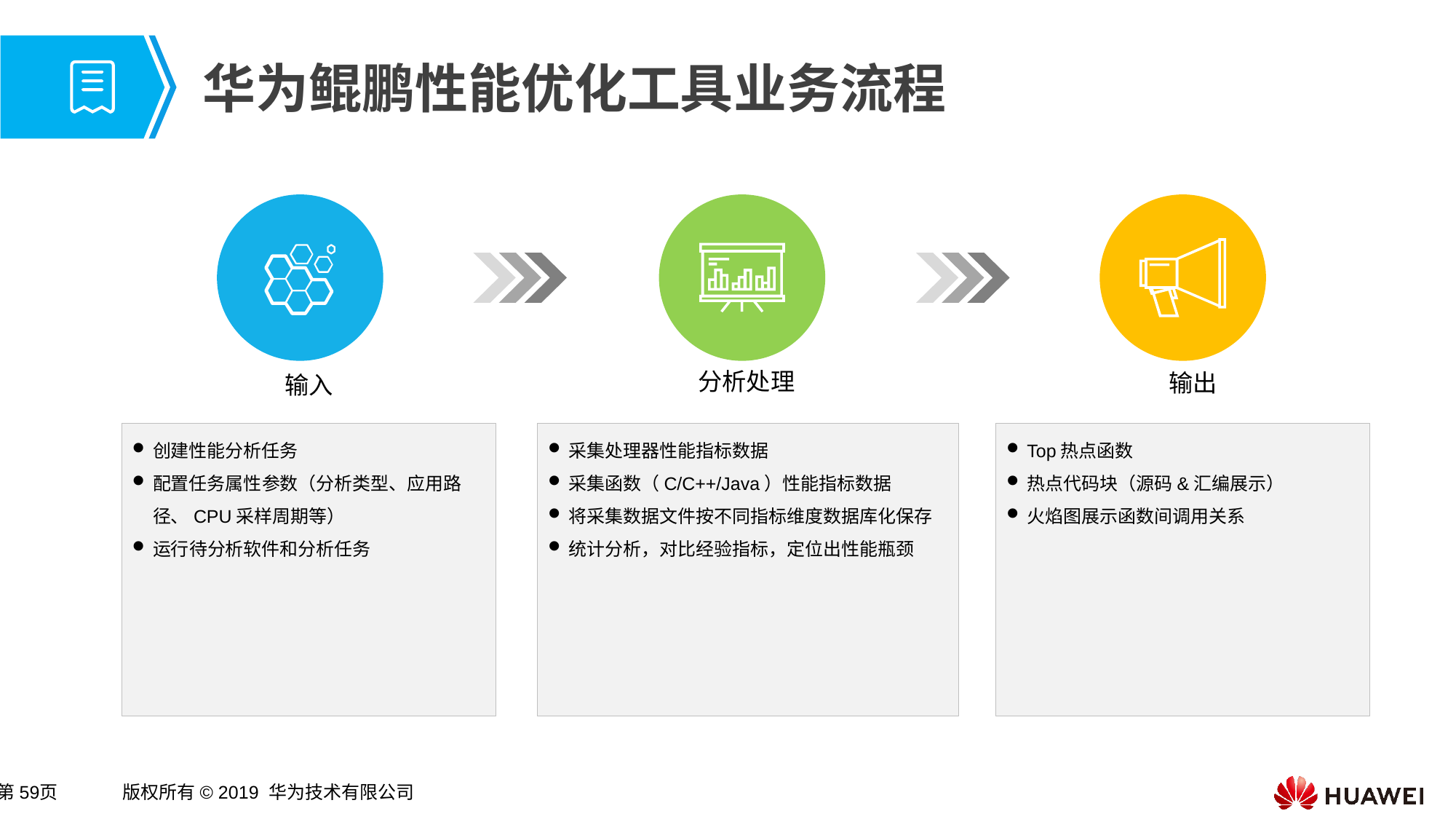

# 华为鲲鹏性能优化工具业务流程

分析处理
输出
输入
创建性能分析任务
配置任务属性参数（分析类型、应用路径、CPU采样周期等）
运行待分析软件和分析任务
采集处理器性能指标数据
采集函数（C/C++/Java）性能指标数据
将采集数据文件按不同指标维度数据库化保存
统计分析，对比经验指标，定位出性能瓶颈
Top热点函数
热点代码块（源码&汇编展示）
火焰图展示函数间调用关系